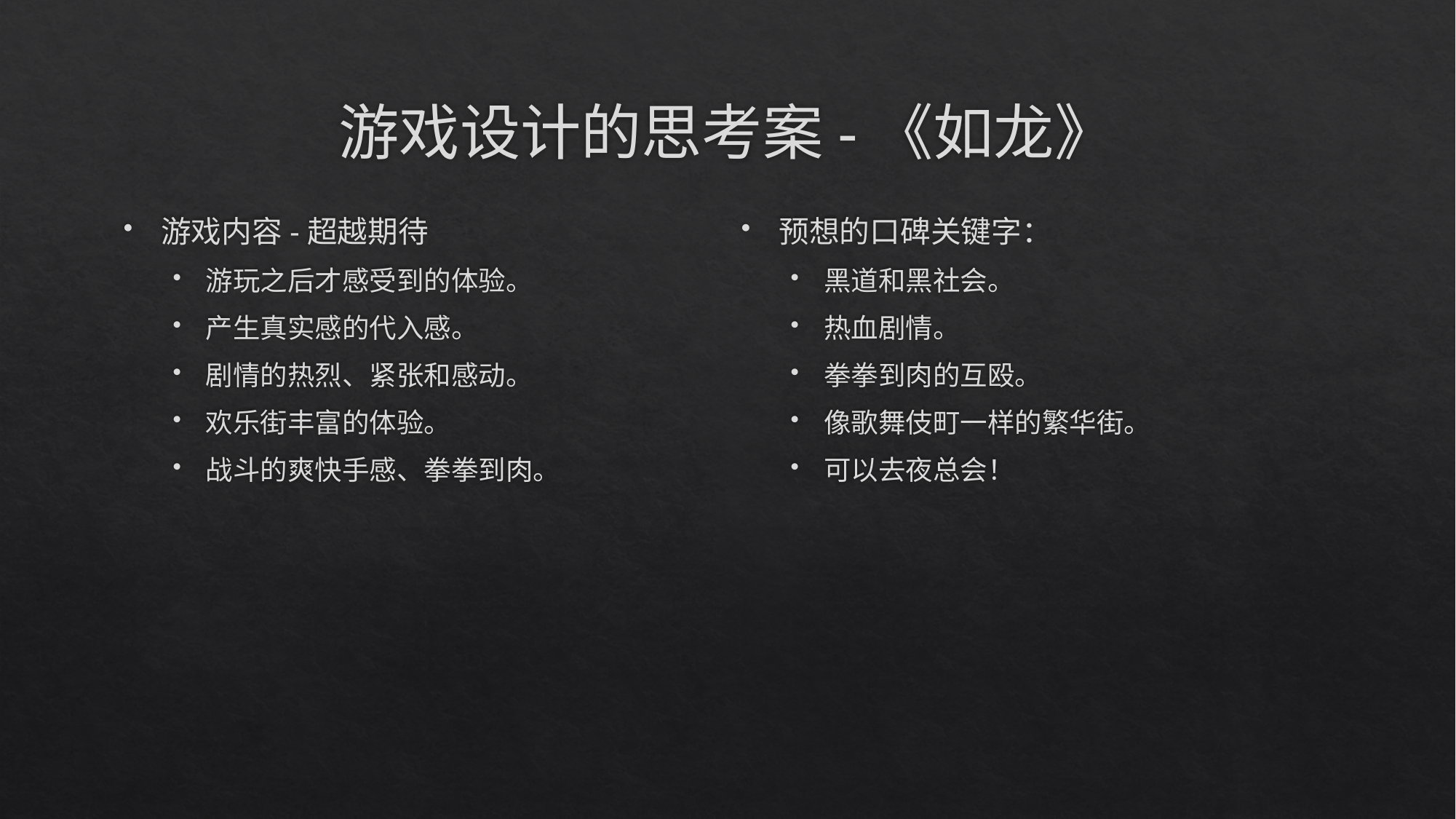

# 游戏设计的思考案-《如龙》
预想的口碑关键字：
黑道和黑社会。
热血剧情。
拳拳到肉的互殴。
像歌舞伎町一样的繁华街。
可以去夜总会！
游戏内容-超越期待
游玩之后才感受到的体验。
产生真实感的代入感。
剧情的热烈、紧张和感动。
欢乐街丰富的体验。
战斗的爽快手感、拳拳到肉。